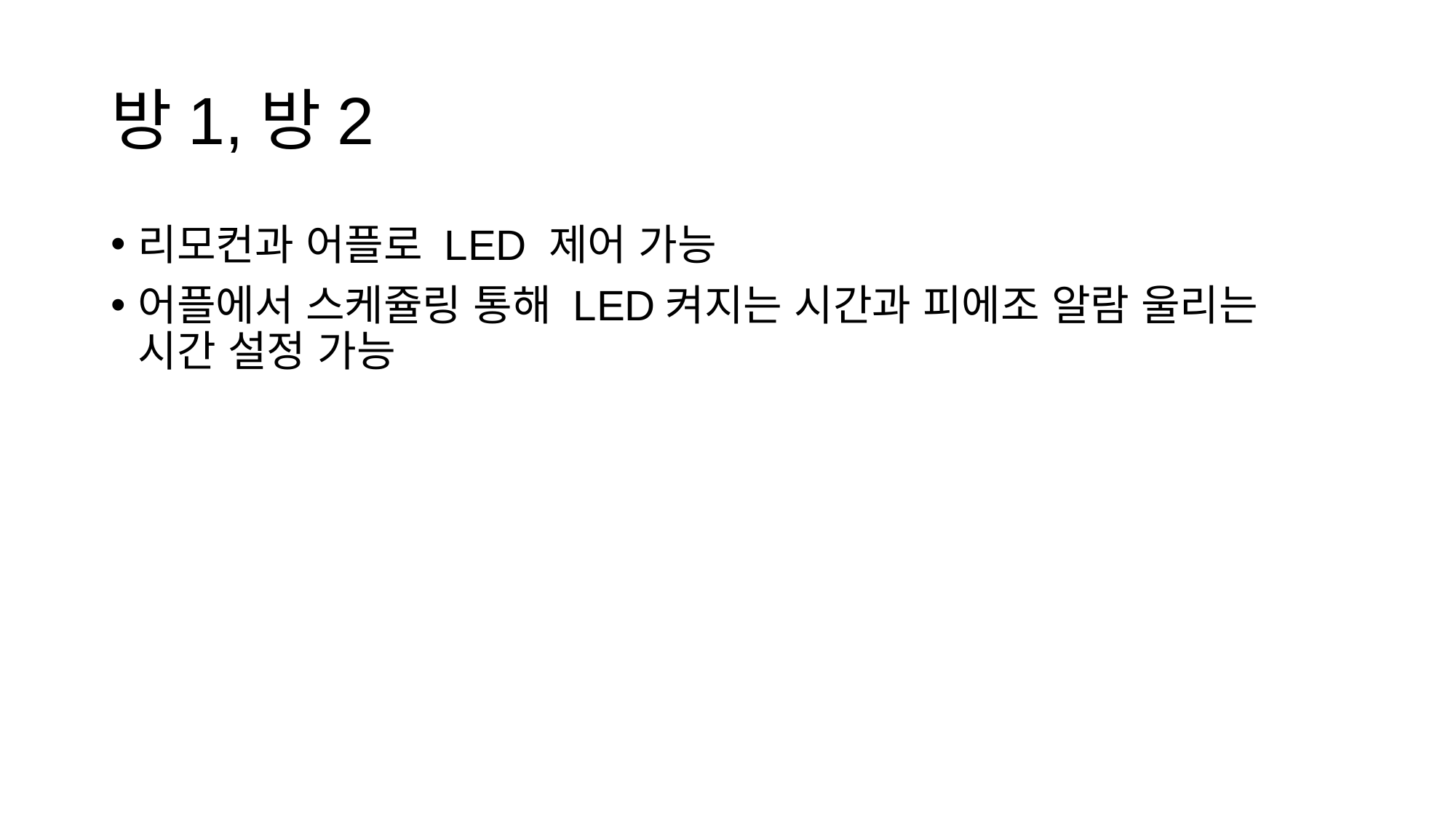

# 방1,방2
리모컨과 어플로 LED 제어 가능
어플에서 스케쥴링 통해 LED켜지는 시간과 피에조 알람 울리는 시간 설정 가능